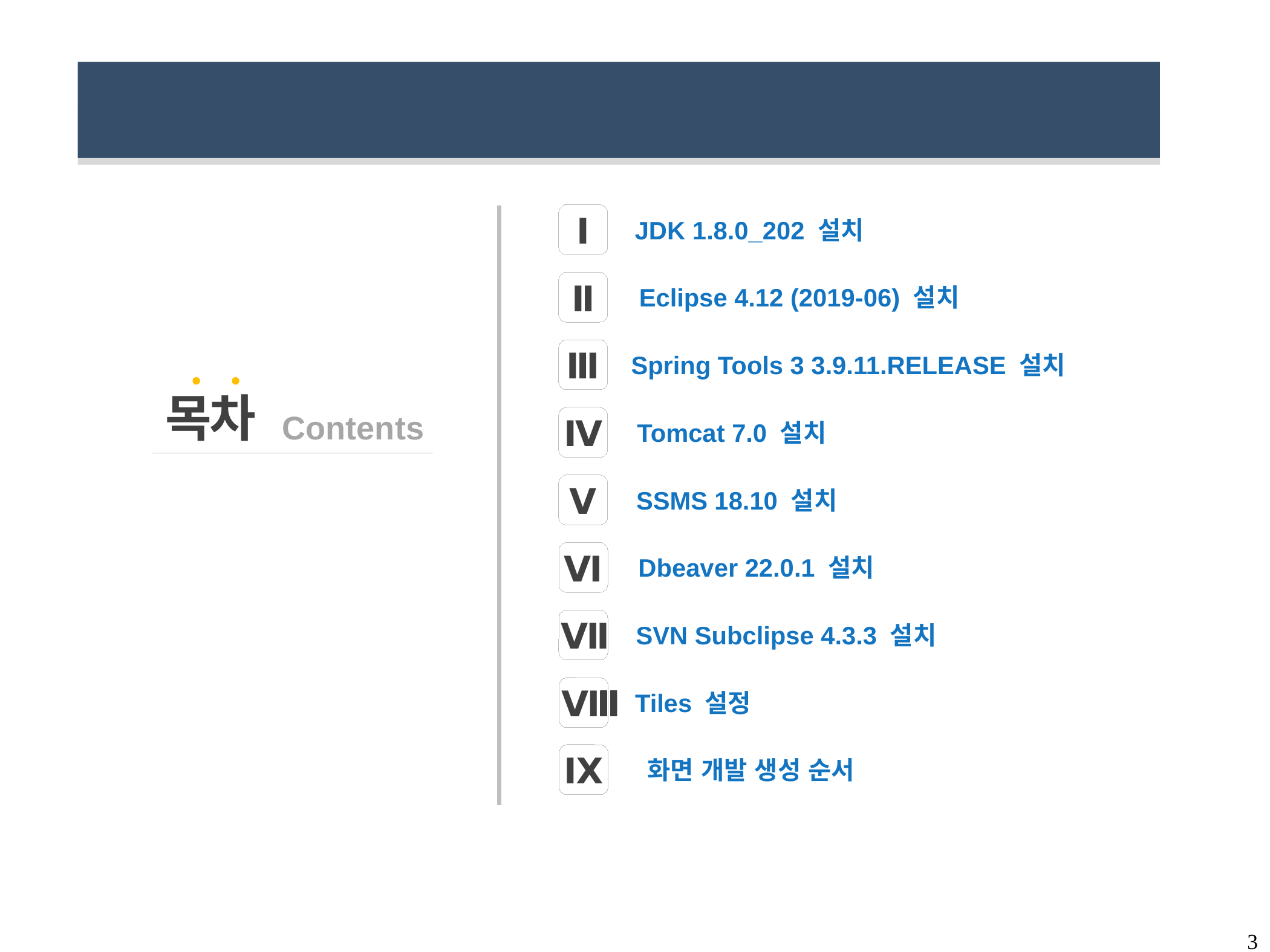

개발환경 표준 정의서

Ⅰ
JDK 1.8.0_202 설치
Ⅱ
Eclipse 4.12 (2019-06) 설치
Ⅲ
Spring Tools 3 3.9.11.RELEASE 설치

목차
Contents
Ⅳ
Tomcat 7.0 설치
Ⅴ
SSMS 18.10 설치
Ⅵ
Dbeaver 22.0.1 설치
Ⅶ
SVN Subclipse 4.3.3 설치
Ⅷ
Tiles 설정
Ⅸ
화면 개발 생성 순서
3